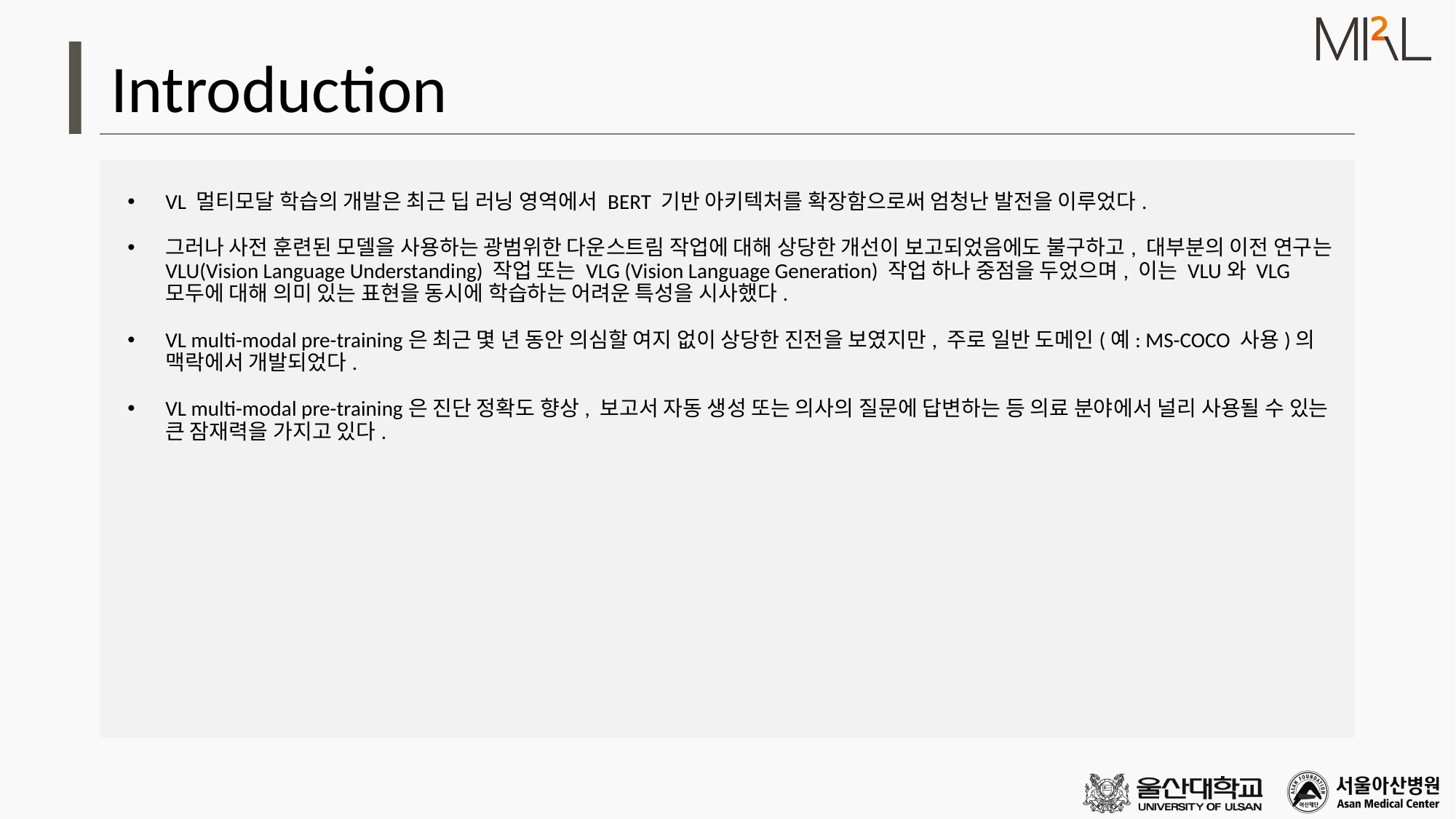

# Introduction

VL 멀티모달 학습의 개발은 최근 딥 러닝 영역에서 BERT 기반 아키텍처를 확장함으로써 엄청난 발전을 이루었다.

그러나 사전 훈련된 모델을 사용하는 광범위한 다운스트림 작업에 대해 상당한 개선이 보고되었음에도 불구하고, 대부분의 이전 연구는 VLU(Vision Language Understanding) 작업 또는 VLG (Vision Language Generation) 작업 하나 중점을 두었으며, 이는 VLU와 VLG 모두에 대해 의미 있는 표현을 동시에 학습하는 어려운 특성을 시사했다.

VL multi-modal pre-training은 최근 몇 년 동안 의심할 여지 없이 상당한 진전을 보였지만, 주로 일반 도메인(예: MS-COCO 사용)의 맥락에서 개발되었다.

VL multi-modal pre-training은 진단 정확도 향상, 보고서 자동 생성 또는 의사의 질문에 답변하는 등 의료 분야에서 널리 사용될 수 있는 큰 잠재력을 가지고 있다.